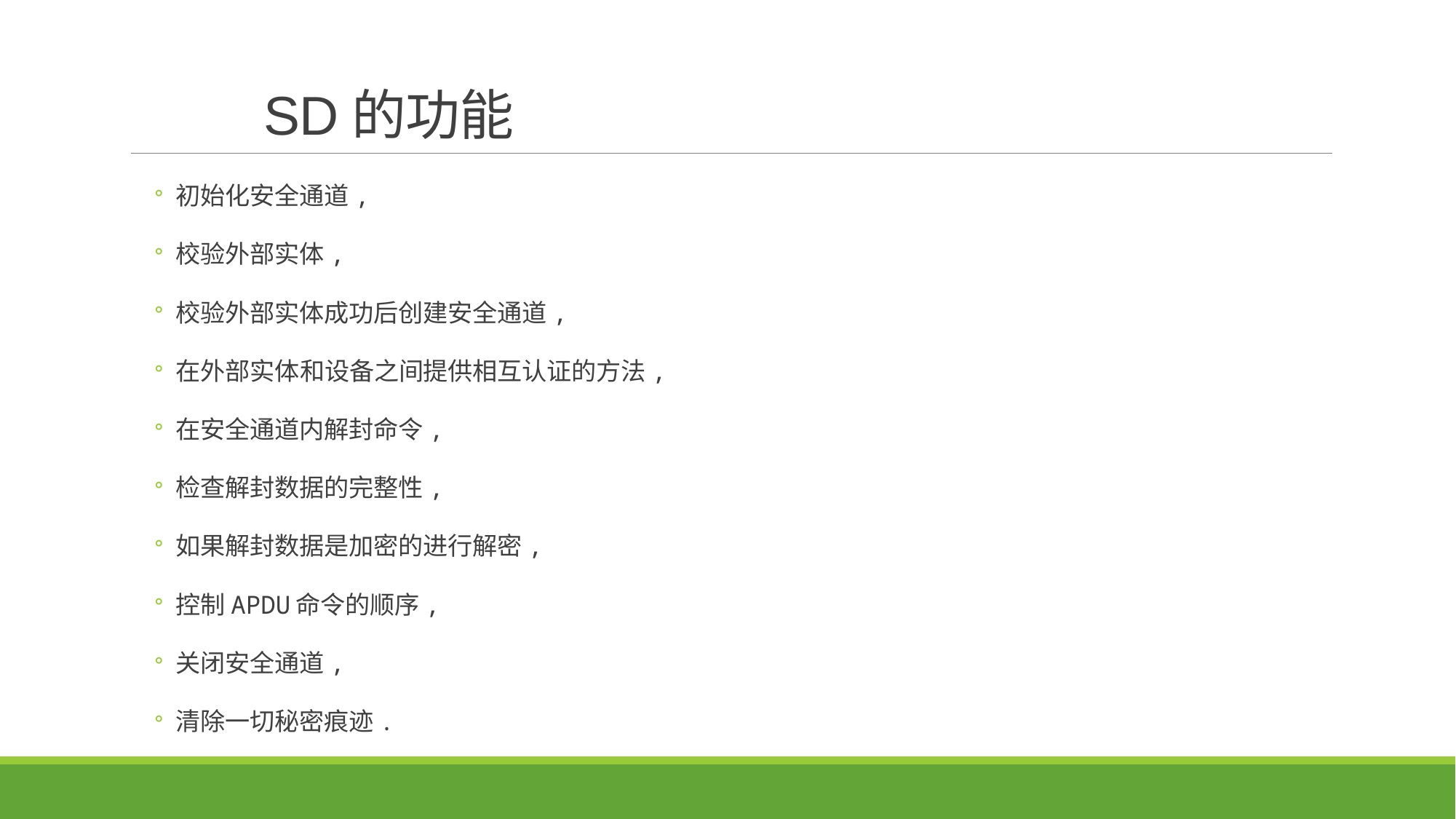

# SD的功能
初始化安全通道,
校验外部实体,
校验外部实体成功后创建安全通道,
在外部实体和设备之间提供相互认证的方法,
在安全通道内解封命令,
检查解封数据的完整性,
如果解封数据是加密的进行解密,
控制APDU命令的顺序,
关闭安全通道,
清除一切秘密痕迹.